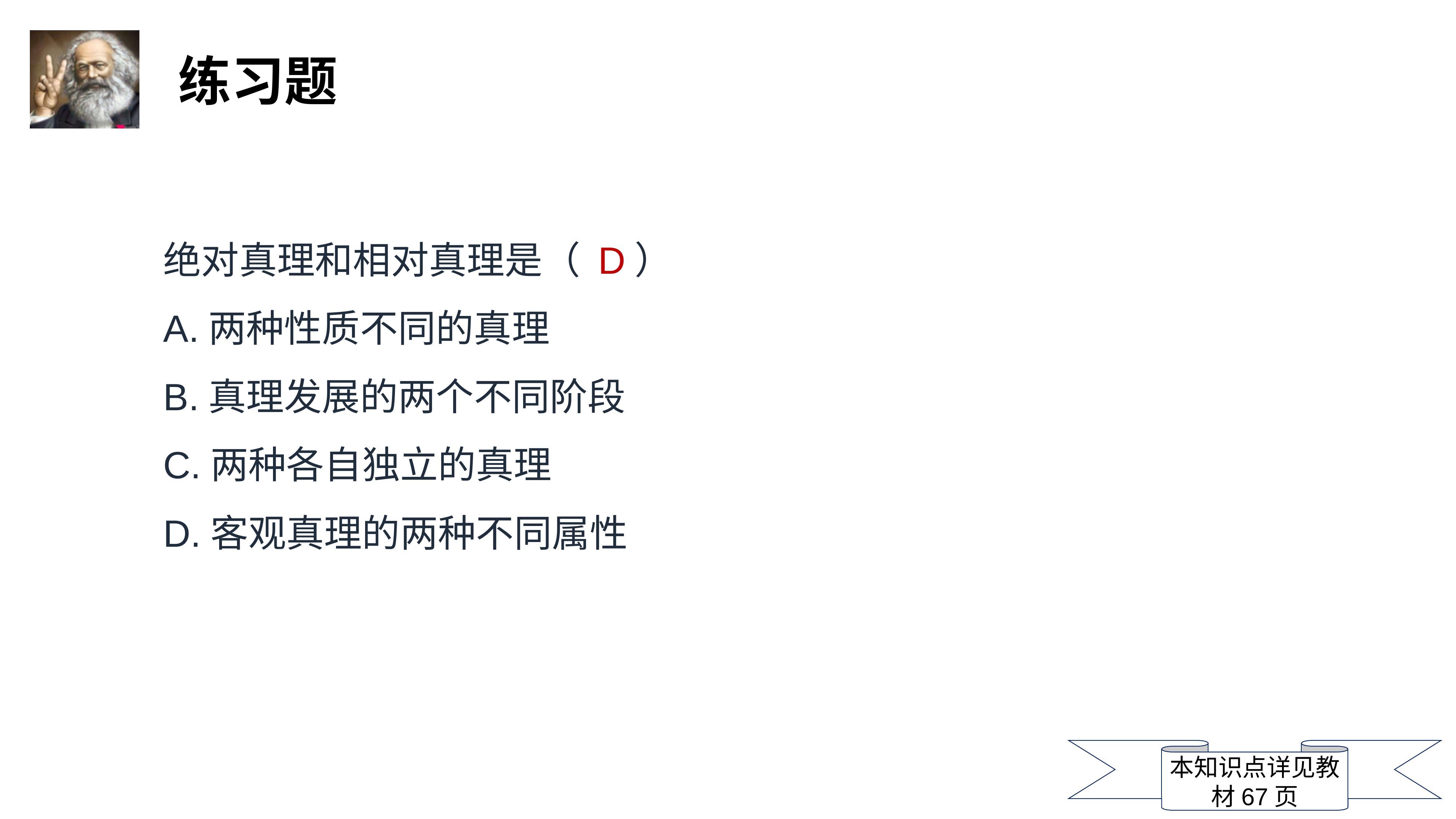

绝对真理和相对真理是（ D）
A.两种性质不同的真理
B.真理发展的两个不同阶段
C.两种各自独立的真理
D.客观真理的两种不同属性
本知识点详见教材67页